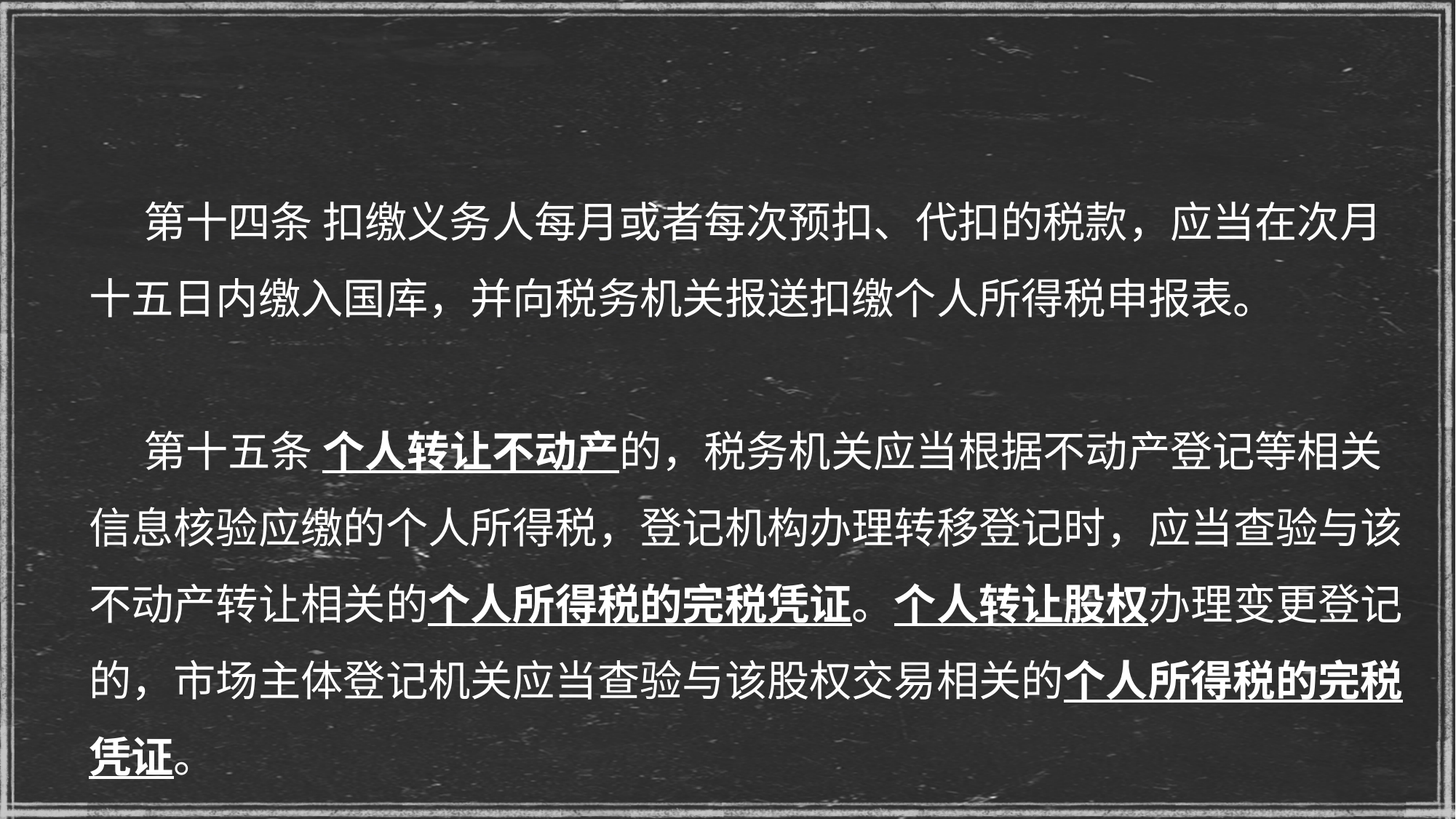

第十四条 扣缴义务人每月或者每次预扣、代扣的税款，应当在次月十五日内缴入国库，并向税务机关报送扣缴个人所得税申报表。

第十五条 个人转让不动产的，税务机关应当根据不动产登记等相关信息核验应缴的个人所得税，登记机构办理转移登记时，应当查验与该不动产转让相关的个人所得税的完税凭证。个人转让股权办理变更登记的，市场主体登记机关应当查验与该股权交易相关的个人所得税的完税凭证。